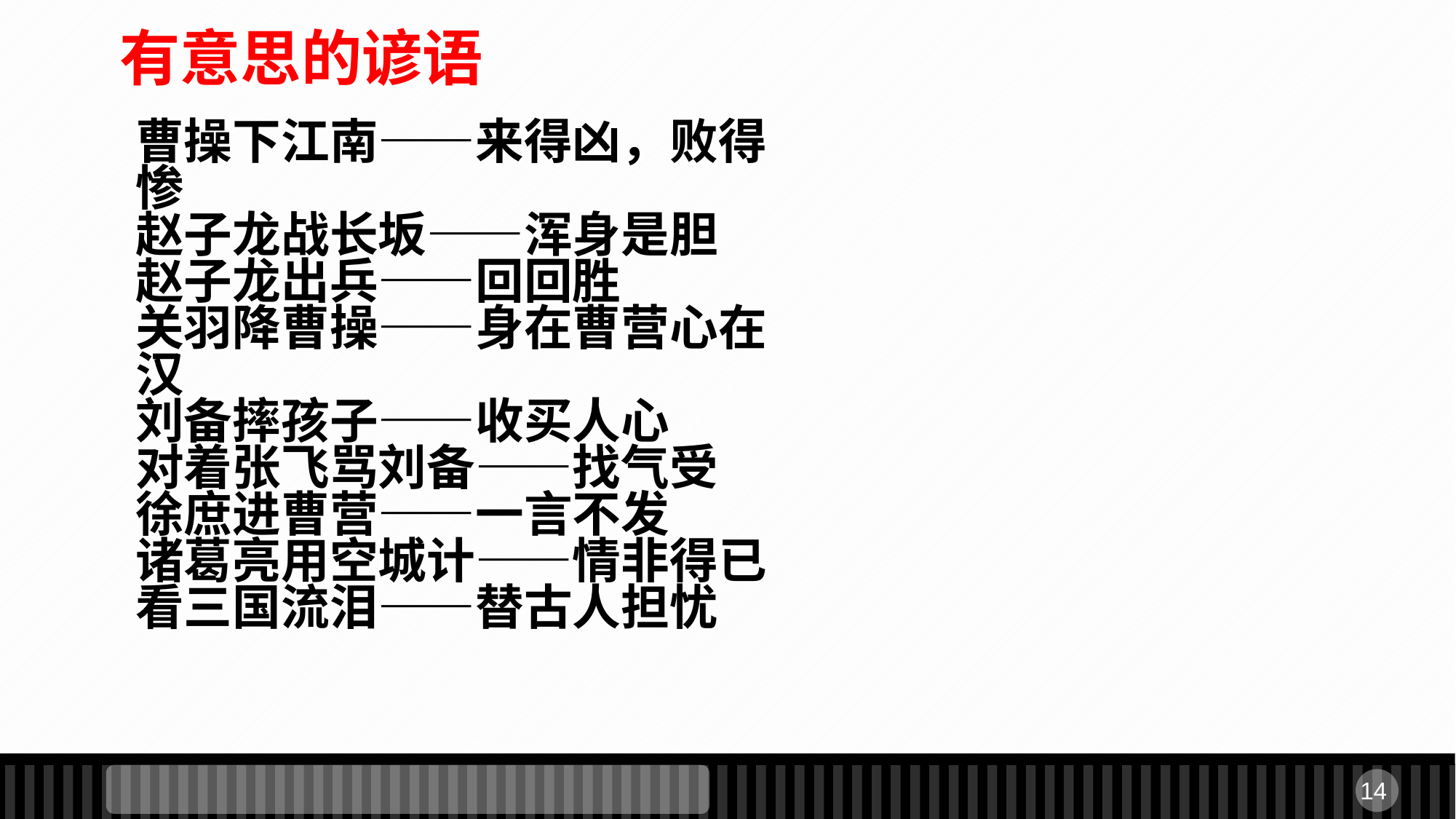

# 有意思的谚语
曹操下江南——来得凶，败得惨
赵子龙战长坂——浑身是胆
赵子龙出兵——回回胜
关羽降曹操——身在曹营心在汉
刘备摔孩子——收买人心
对着张飞骂刘备——找气受
徐庶进曹营——一言不发
诸葛亮用空城计——情非得已
看三国流泪——替古人担忧